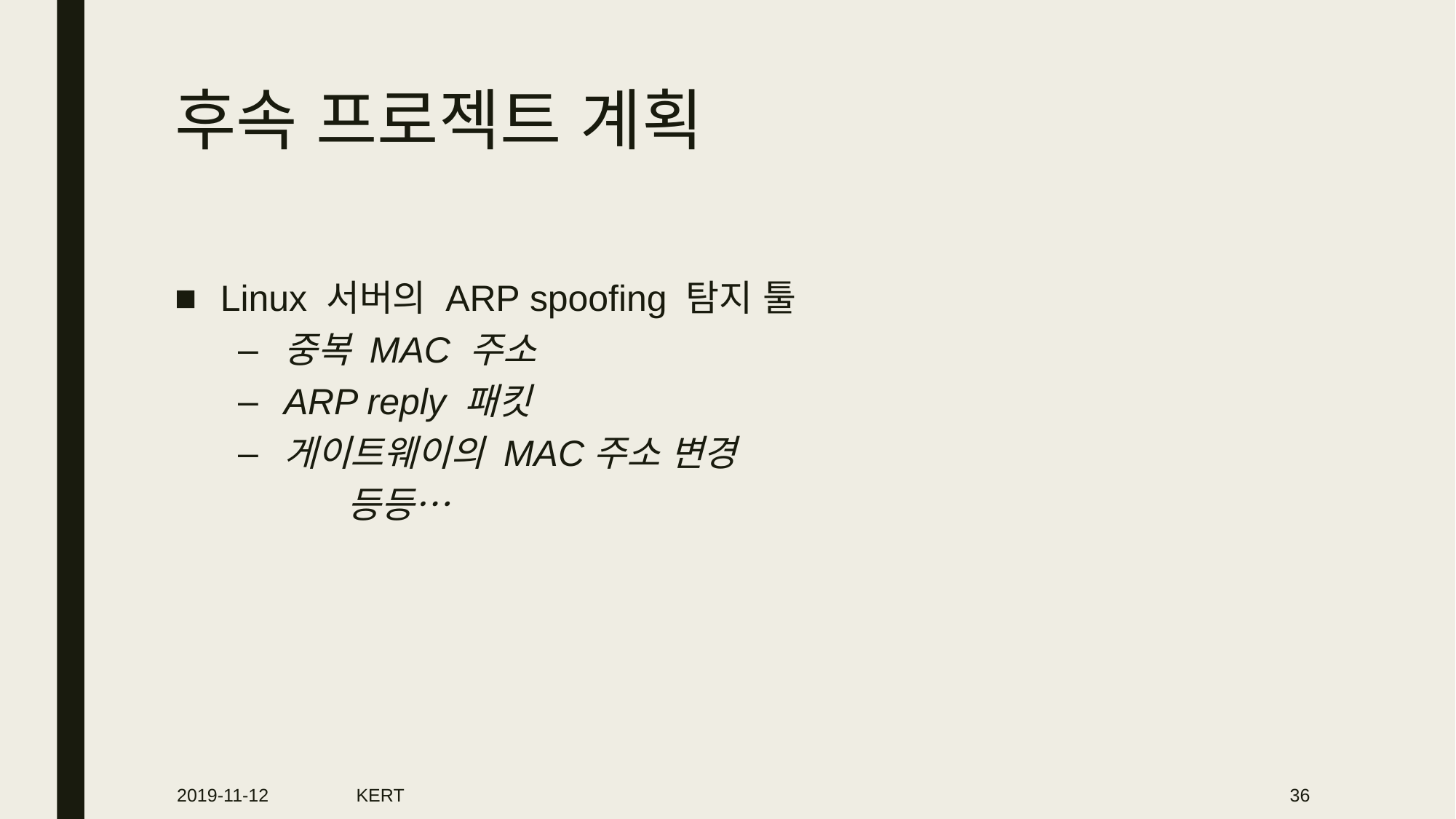

# 후속 프로젝트 계획
Linux 서버의 ARP spoofing 탐지 툴
중복 MAC 주소
ARP reply 패킷
게이트웨이의 MAC주소 변경
	등등…

2019-11-12
KERT
36